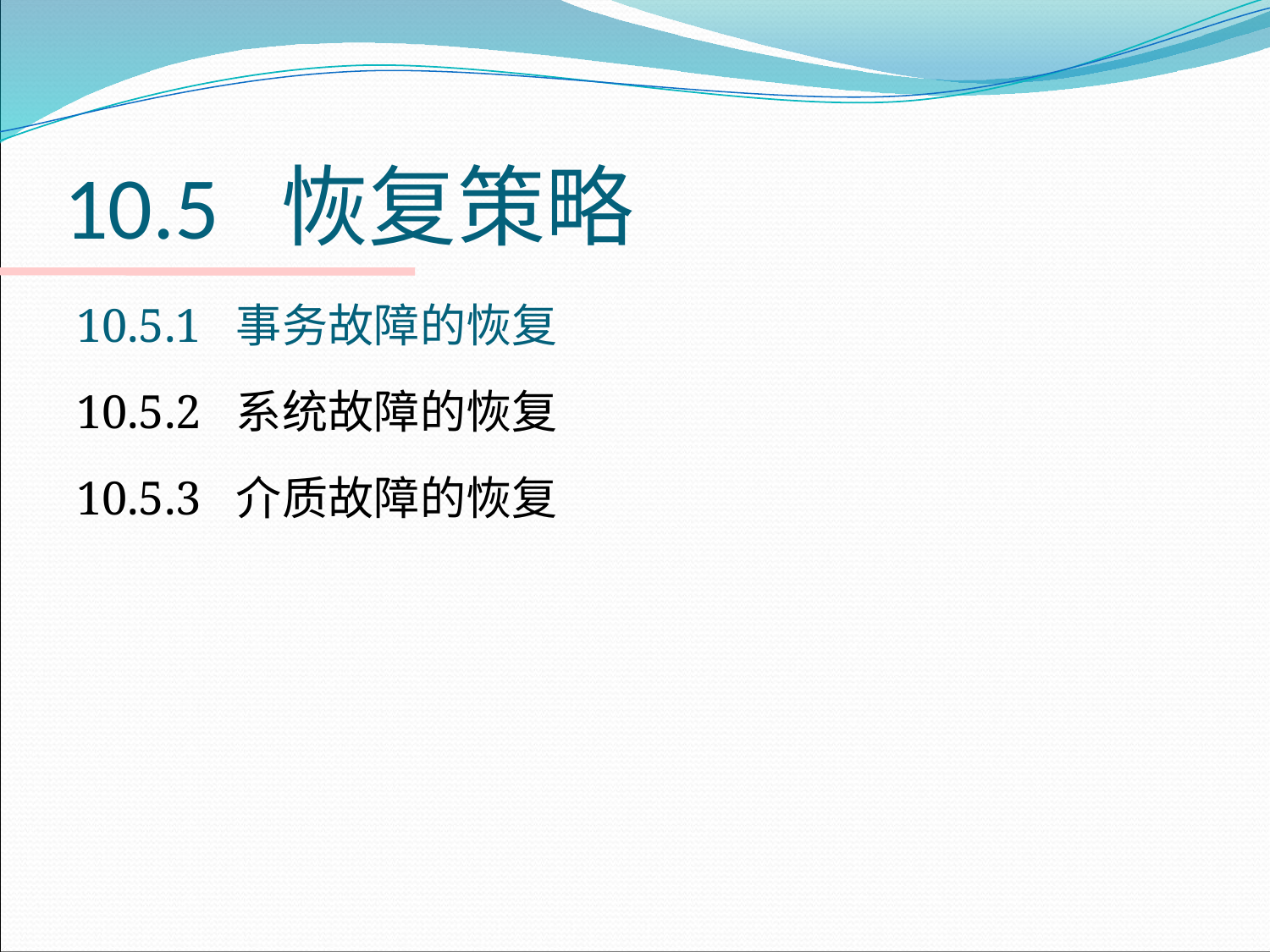

# 10.5  恢复策略
10.5.1  事务故障的恢复
10.5.2  系统故障的恢复
10.5.3  介质故障的恢复

948